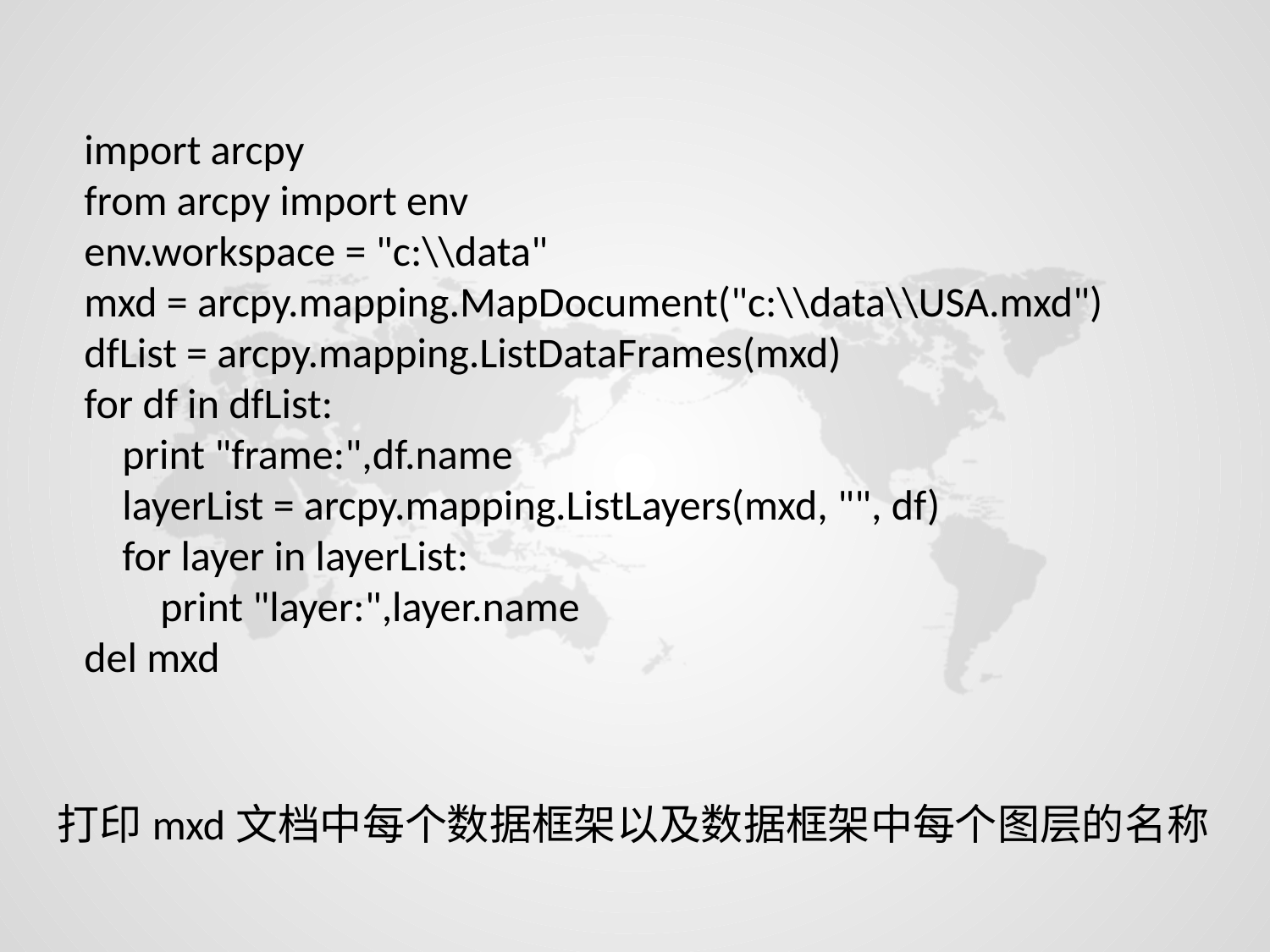

import arcpy
from arcpy import env
env.workspace = "c:\\data"
mxd = arcpy.mapping.MapDocument("c:\\data\\USA.mxd")
dfList = arcpy.mapping.ListDataFrames(mxd)
for df in dfList:
    print "frame:",df.name
    layerList = arcpy.mapping.ListLayers(mxd, "", df)
    for layer in layerList:
        print "layer:",layer.name
del mxd
打印mxd文档中每个数据框架以及数据框架中每个图层的名称